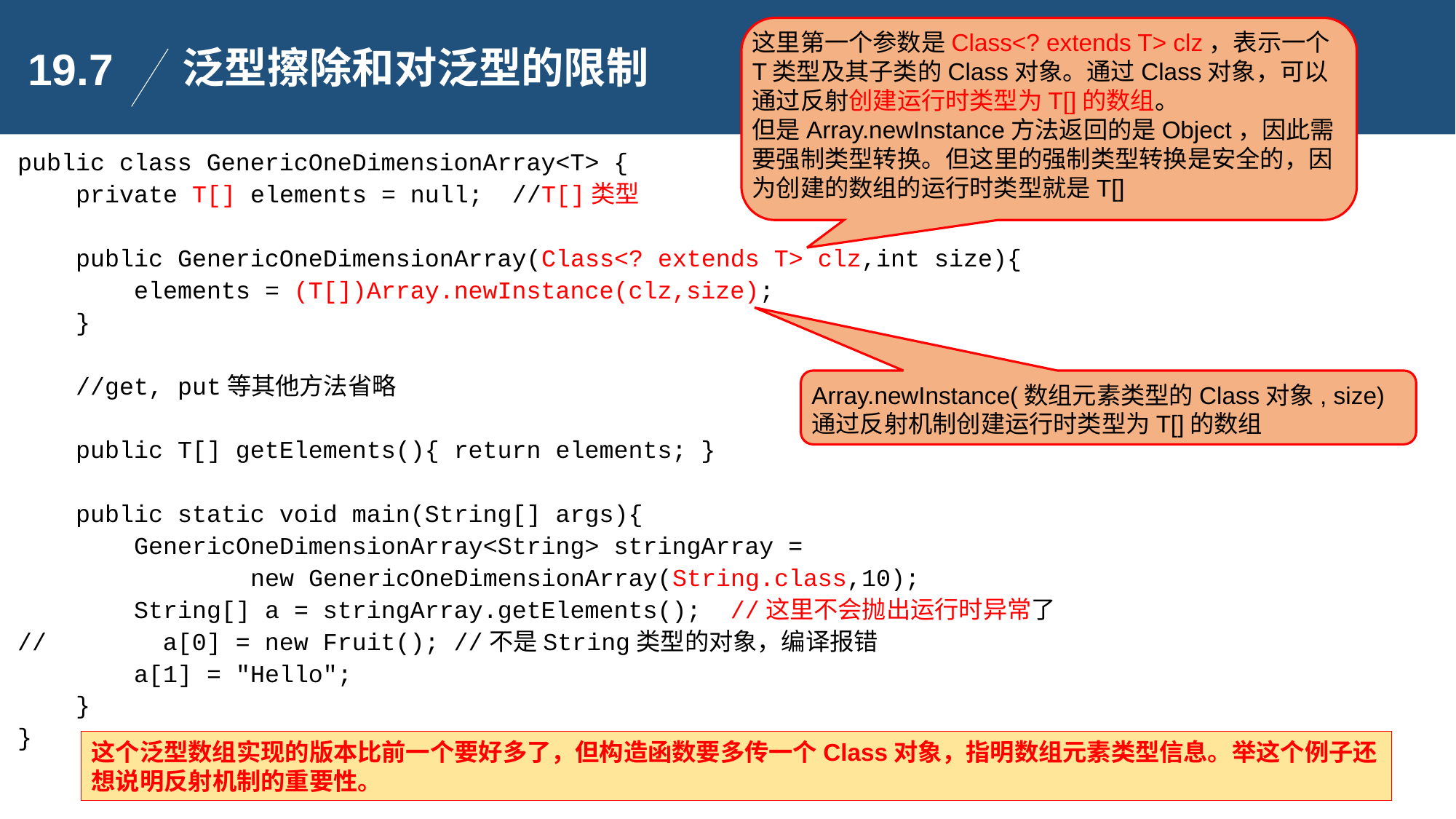

这里第一个参数是Class<? extends T> clz，表示一个T类型及其子类的Class对象。通过Class对象，可以通过反射创建运行时类型为T[]的数组。
但是Array.newInstance方法返回的是Object，因此需要强制类型转换。但这里的强制类型转换是安全的，因为创建的数组的运行时类型就是T[]
泛型擦除和对泛型的限制
19.7
public class GenericOneDimensionArray<T> {
    private T[] elements = null;  //T[]类型

    public GenericOneDimensionArray(Class<? extends T> clz,int size){
        elements = (T[])Array.newInstance(clz,size);
    }

    //get, put等其他方法省略

    public T[] getElements(){ return elements; }

    public static void main(String[] args){
        GenericOneDimensionArray<String> stringArray =
                new GenericOneDimensionArray(String.class,10);
        String[] a = stringArray.getElements();  //这里不会抛出运行时异常了
//        a[0] = new Fruit(); //不是String类型的对象，编译报错
        a[1] = "Hello";
    }
}

Array.newInstance(数组元素类型的Class对象, size)
通过反射机制创建运行时类型为T[]的数组
这个泛型数组实现的版本比前一个要好多了，但构造函数要多传一个Class对象，指明数组元素类型信息。举这个例子还想说明反射机制的重要性。